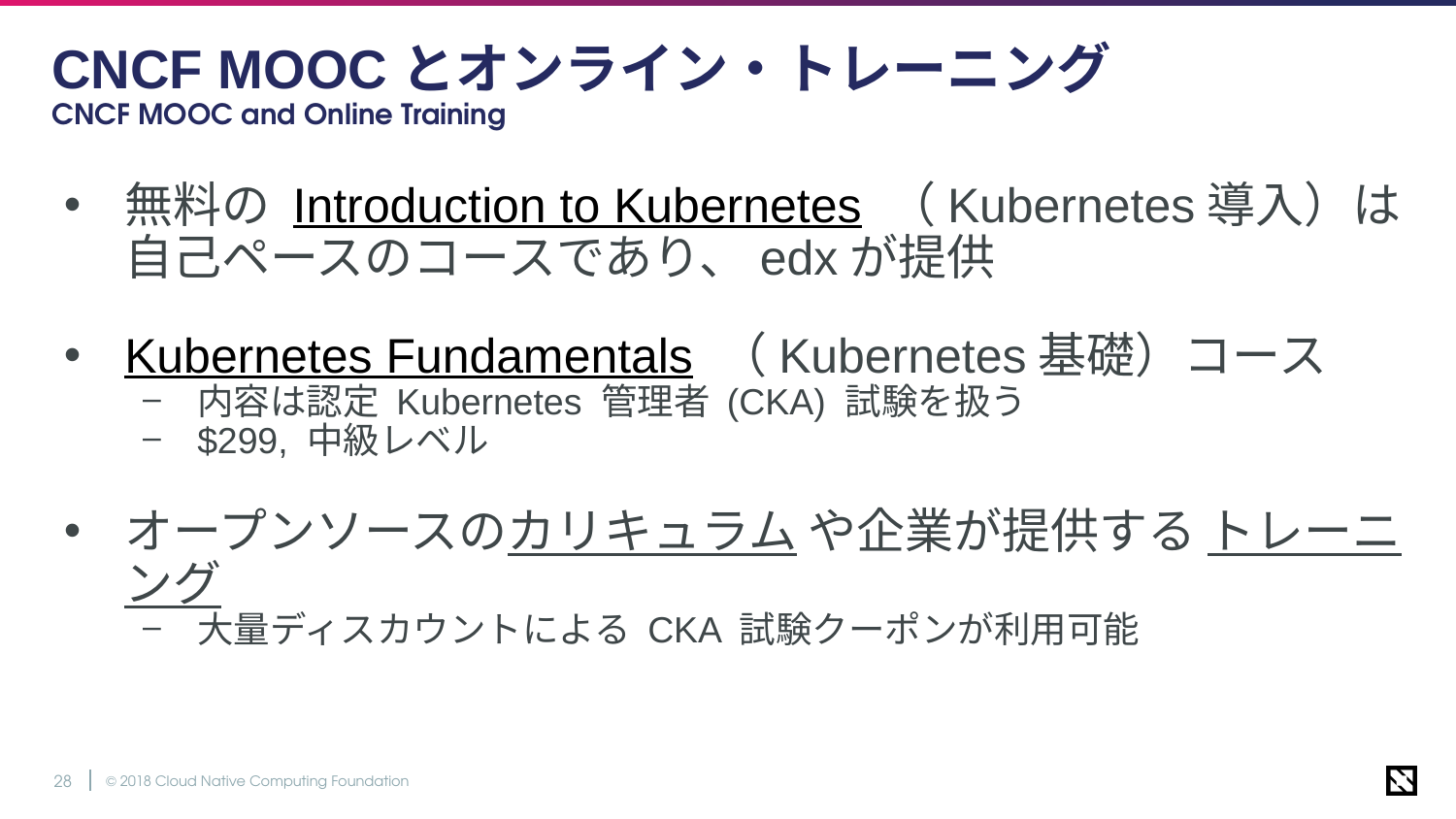

# CNCF MOOCとオンライン・トレーニング CNCF MOOC and Online Training
無料の Introduction to Kubernetes （Kubernetes導入）は自己ペースのコースであり、edxが提供

Kubernetes Fundamentals （Kubernetes基礎）コース
内容は認定 Kubernetes 管理者 (CKA) 試験を扱う
$299, 中級レベル

オープンソースのカリキュラム や企業が提供する トレーニング
大量ディスカウントによる CKA 試験クーポンが利用可能